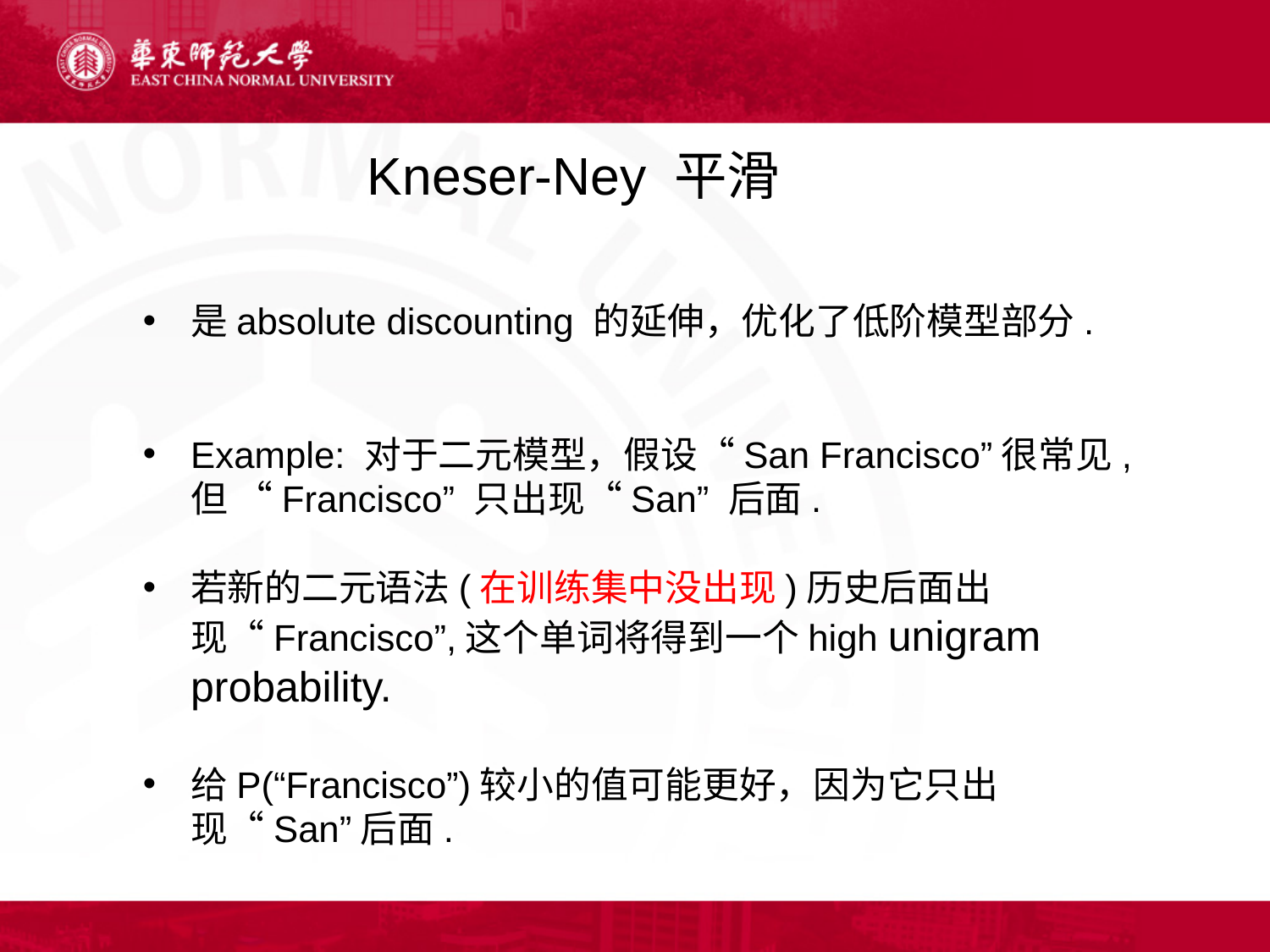

Kneser-Ney 平滑

是absolute discounting 的延伸，优化了低阶模型部分.

Example: 对于二元模型，假设“San Francisco”很常见,但 “Francisco” 只出现“San” 后面.

若新的二元语法(在训练集中没出现)历史后面出现“Francisco”,这个单词将得到一个high unigram probability.

给P(“Francisco”)较小的值可能更好，因为它只出现“San”后面.